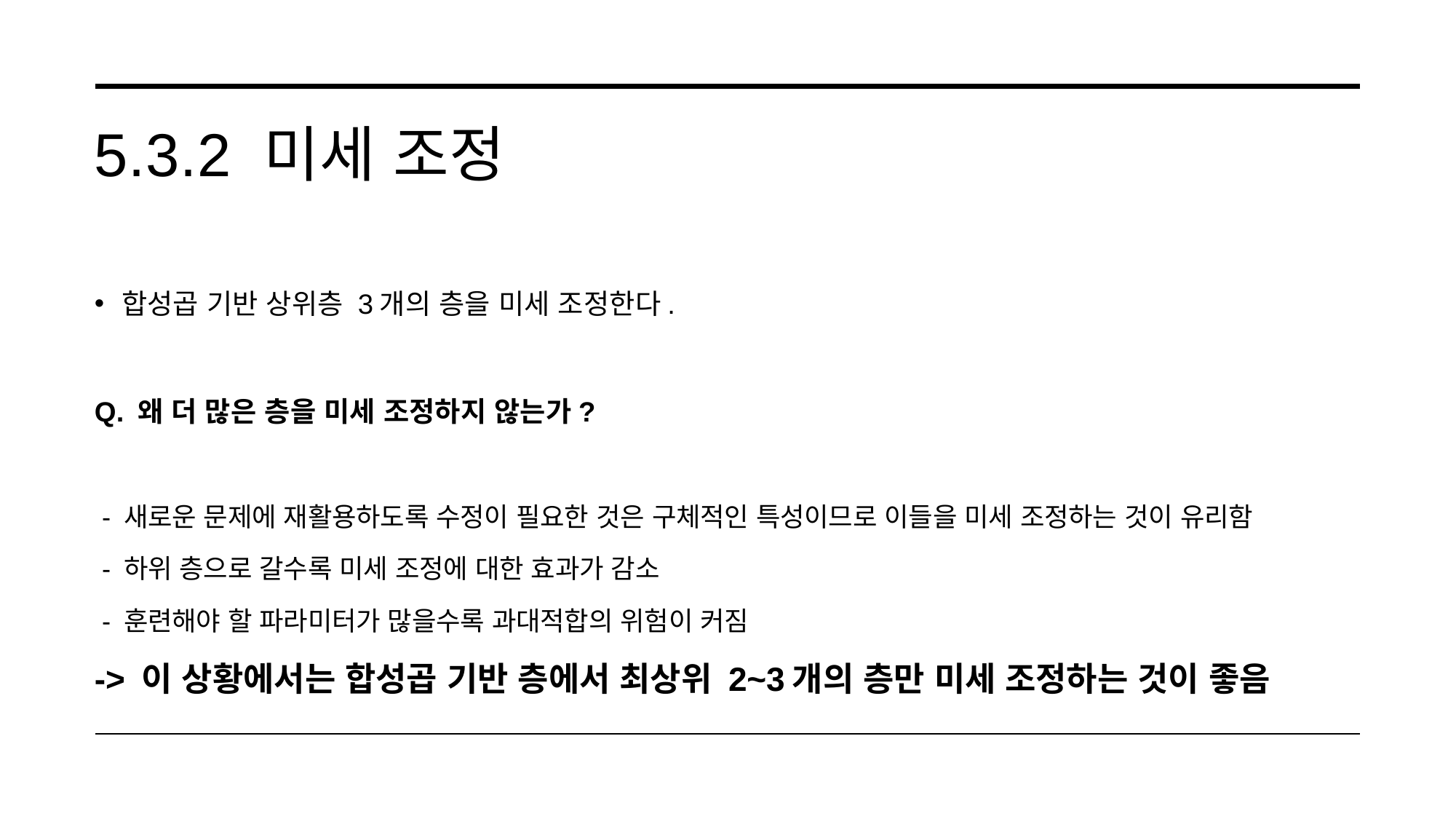

# 5.3.2 미세 조정
합성곱 기반 상위층 3개의 층을 미세 조정한다.

Q. 왜 더 많은 층을 미세 조정하지 않는가?

 - 새로운 문제에 재활용하도록 수정이 필요한 것은 구체적인 특성이므로 이들을 미세 조정하는 것이 유리함
 - 하위 층으로 갈수록 미세 조정에 대한 효과가 감소
 - 훈련해야 할 파라미터가 많을수록 과대적합의 위험이 커짐
-> 이 상황에서는 합성곱 기반 층에서 최상위 2~3개의 층만 미세 조정하는 것이 좋음